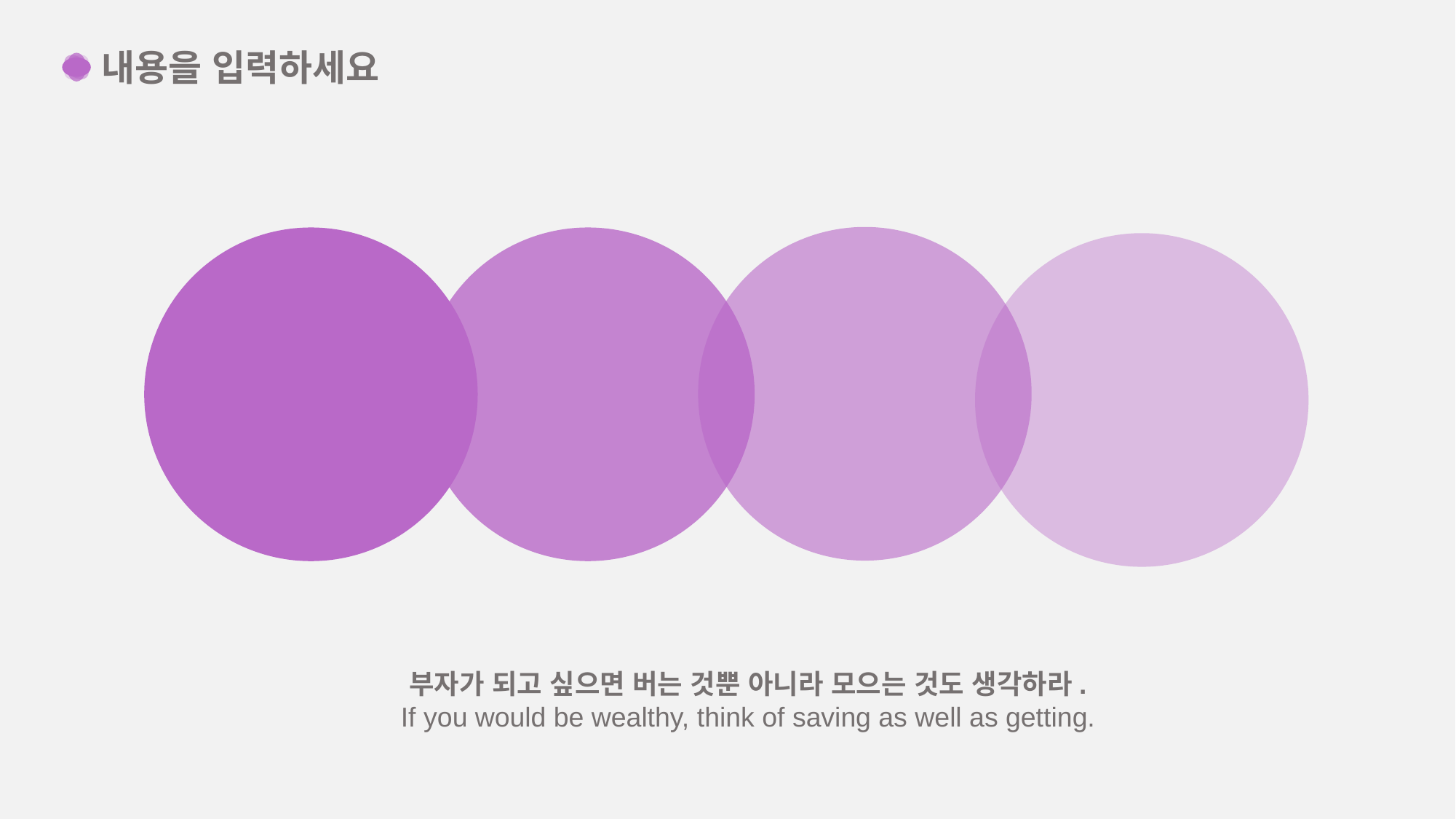

내용을 입력하세요

내용
내용
내용
내용
부자가 되고 싶으면 버는 것뿐 아니라 모으는 것도 생각하라.
If you would be wealthy, think of saving as well as getting.